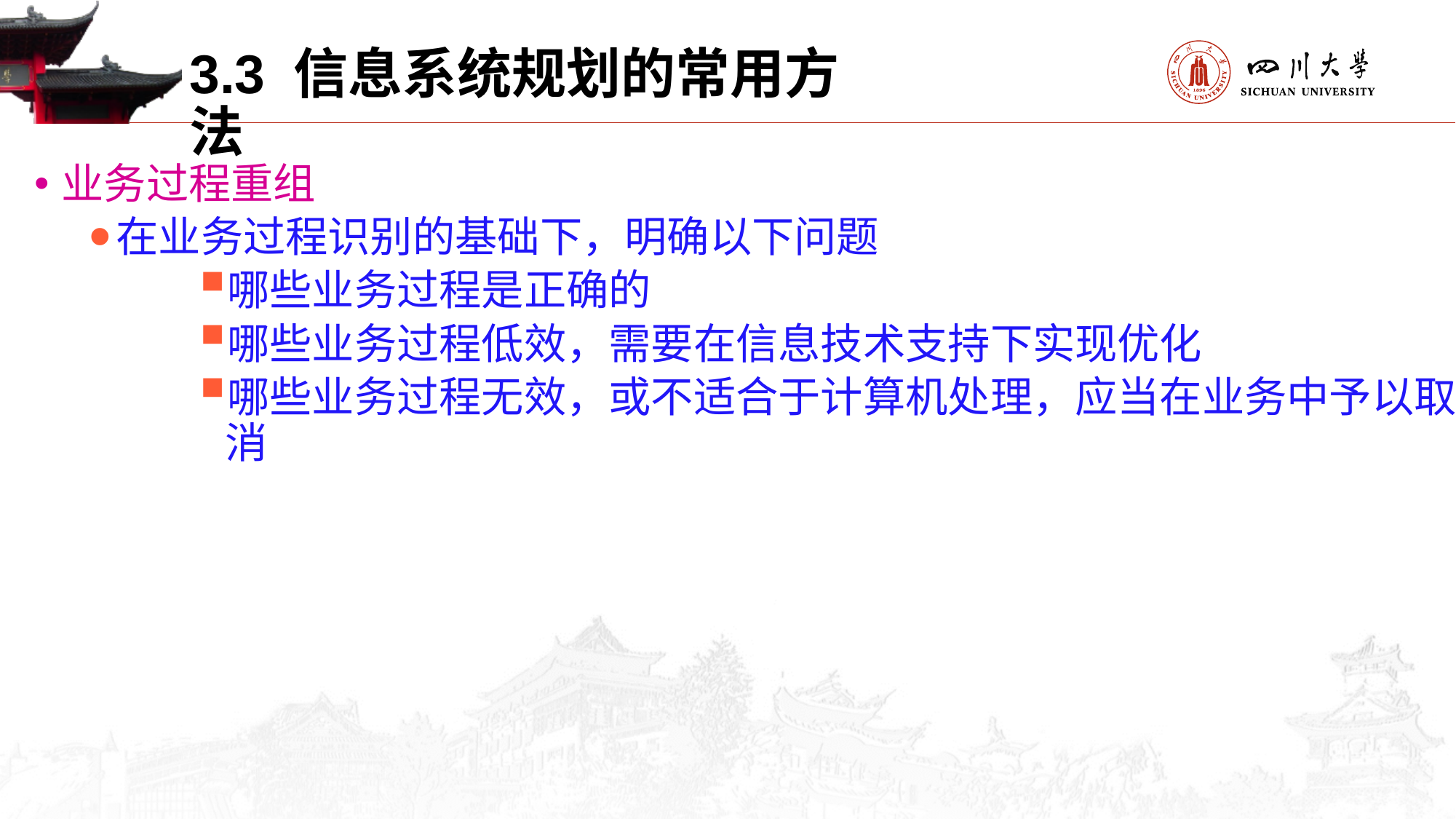

3.3 信息系统规划的常用方法

业务过程重组
在业务过程识别的基础下，明确以下问题
哪些业务过程是正确的
哪些业务过程低效，需要在信息技术支持下实现优化
哪些业务过程无效，或不适合于计算机处理，应当在业务中予以取消